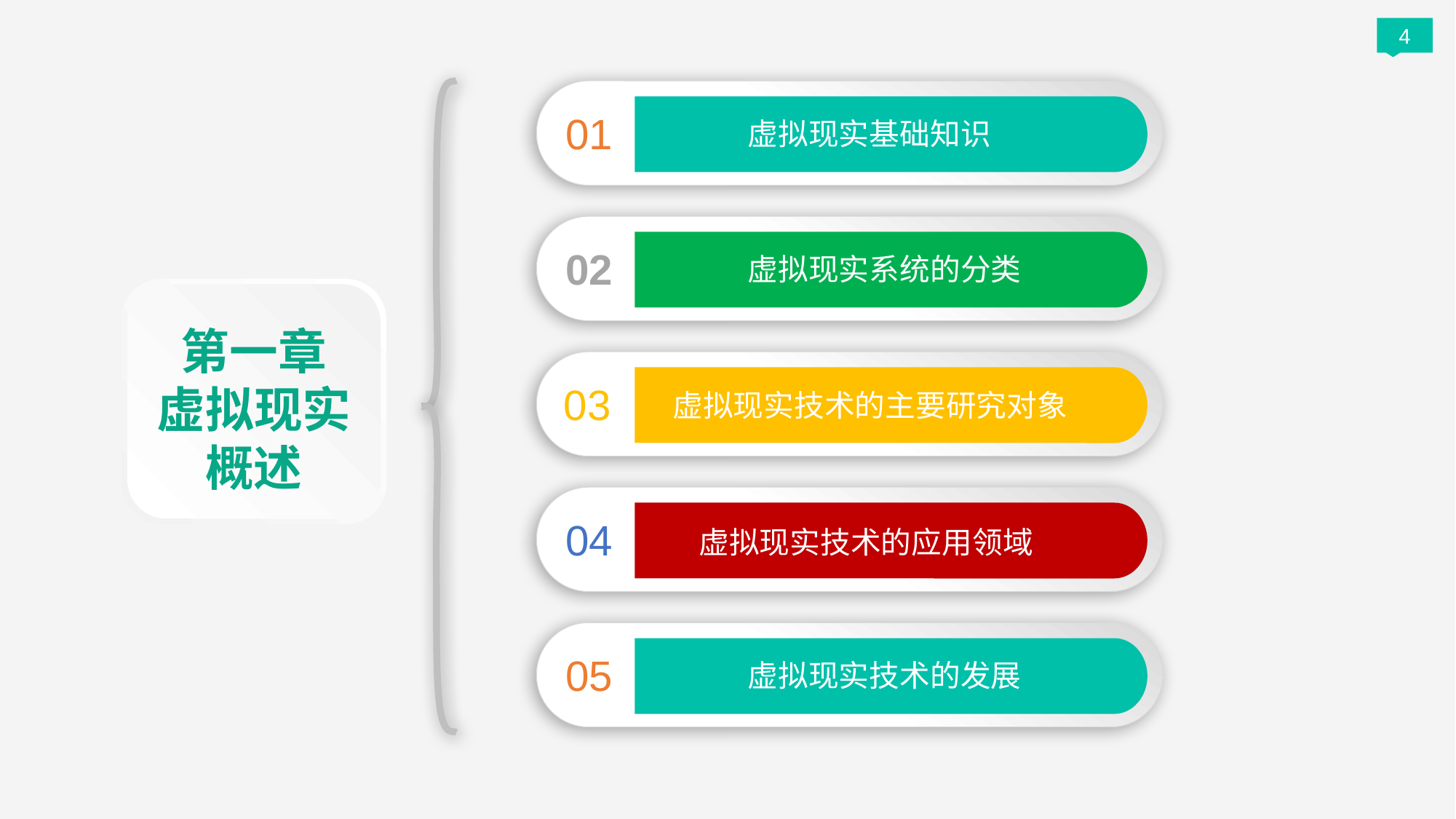

4

01
虚拟现实基础知识

02
虚拟现实系统的分类

03
虚拟现实技术的主要研究对象

04
虚拟现实技术的应用领域

05
虚拟现实技术的发展

第一章
虚拟现实概述